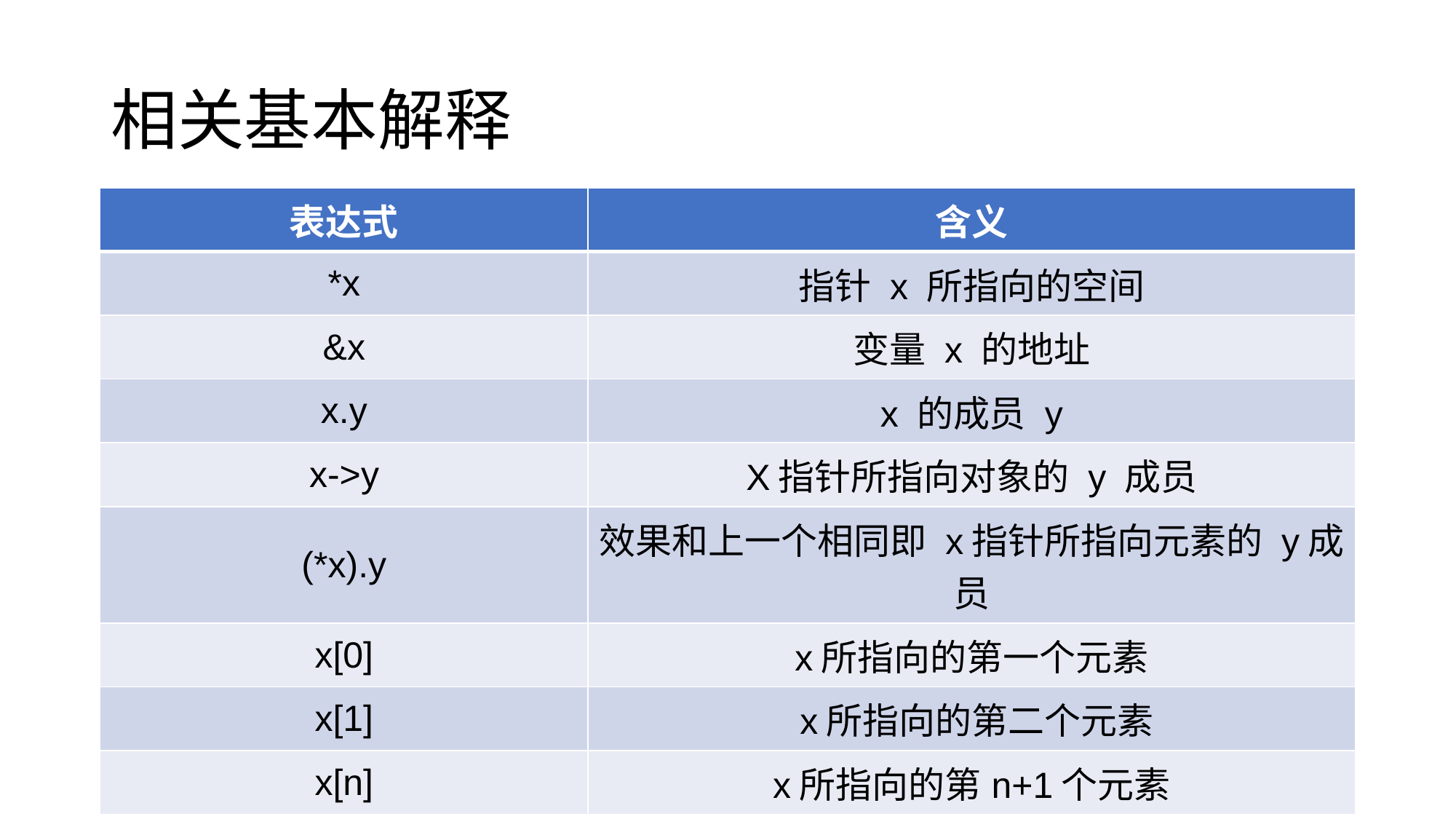

# 相关基本解释
| 表达式 | 含义 |
| --- | --- |
| \*x | 指针 x 所指向的空间 |
| &x | 变量 x 的地址 |
| x.y | x 的成员 y |
| x->y | X指针所指向对象的 y 成员 |
| (\*x).y | 效果和上一个相同即 x指针所指向元素的 y成员 |
| x[0] | x所指向的第一个元素 |
| x[1] | x所指向的第二个元素 |
| x[n] | x所指向的第n+1个元素 |